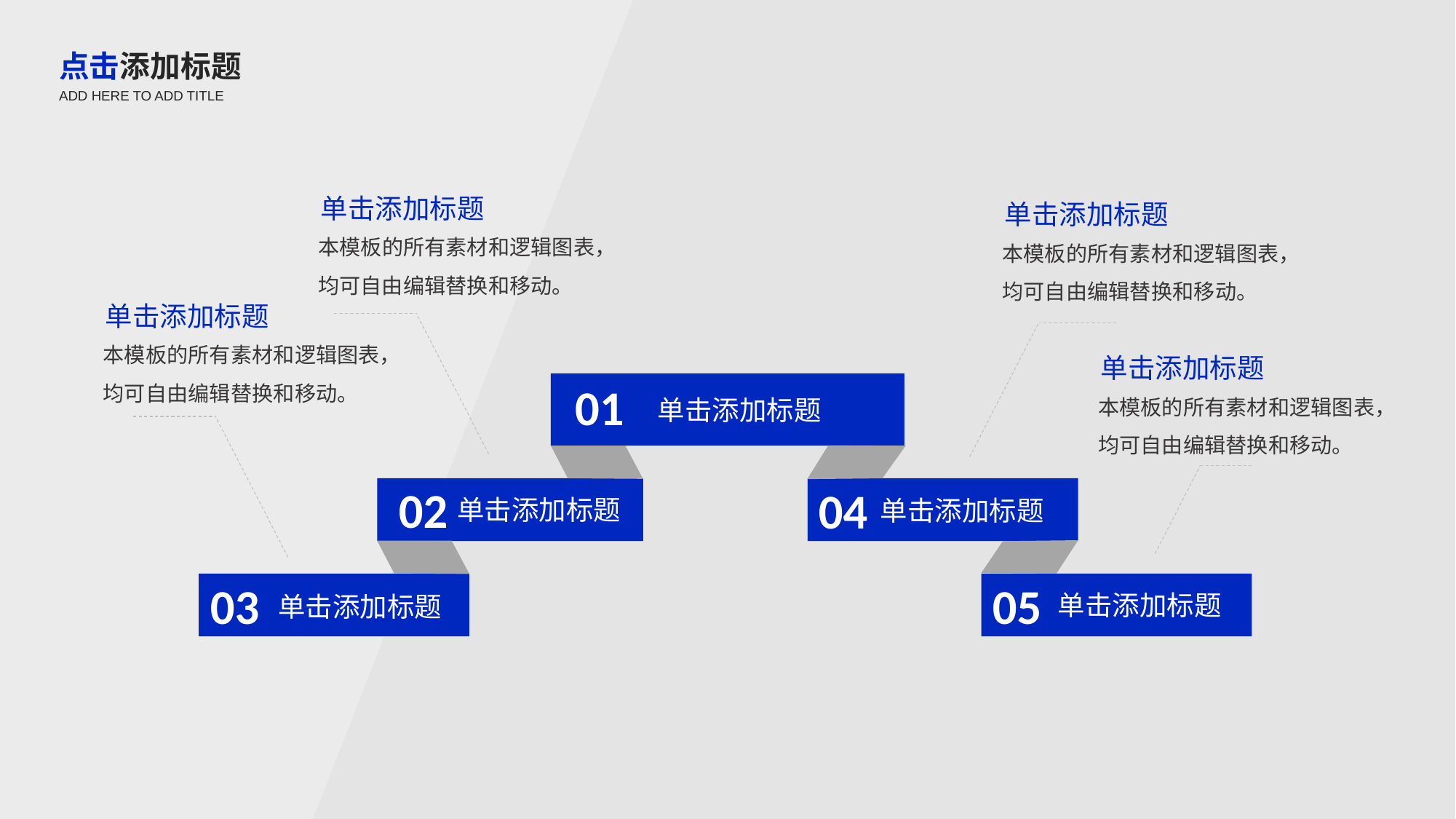

点击添加标题
ADD HERE TO ADD TITLE
单击添加标题
单击添加标题
本模板的所有素材和逻辑图表，均可自由编辑替换和移动。
本模板的所有素材和逻辑图表，均可自由编辑替换和移动。
单击添加标题
本模板的所有素材和逻辑图表，均可自由编辑替换和移动。
单击添加标题
01

本模板的所有素材和逻辑图表，均可自由编辑替换和移动。
单击添加标题

02
04

单击添加标题
单击添加标题

03
05

单击添加标题
单击添加标题